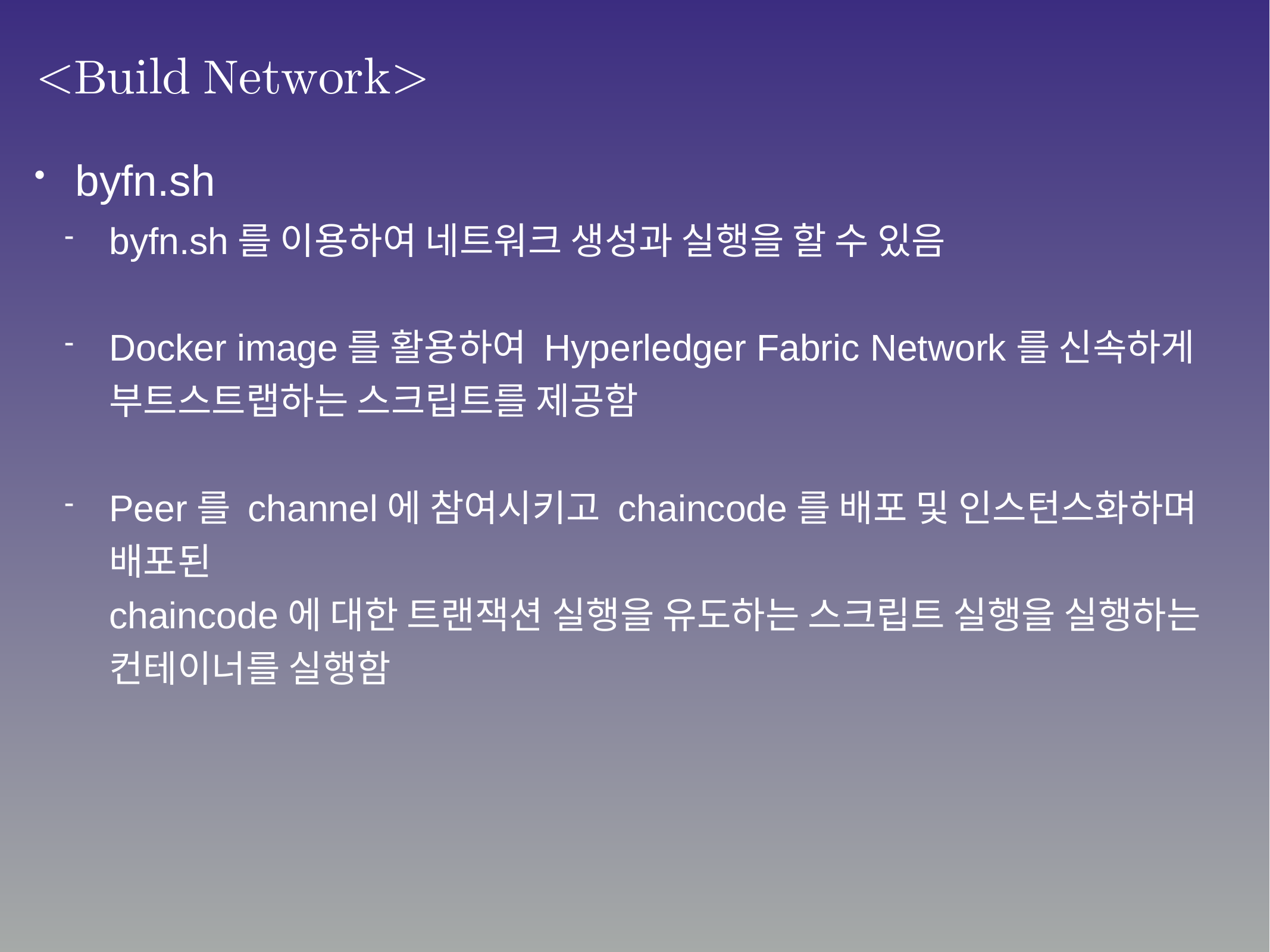

# <Build Network>
byfn.sh
byfn.sh를 이용하여 네트워크 생성과 실행을 할 수 있음
Docker image를 활용하여 Hyperledger Fabric Network를 신속하게
부트스트랩하는 스크립트를 제공함
Peer를 channel에 참여시키고 chaincode를 배포 및 인스턴스화하며 배포된
chaincode에 대한 트랜잭션 실행을 유도하는 스크립트 실행을 실행하는 컨테이너를 실행함